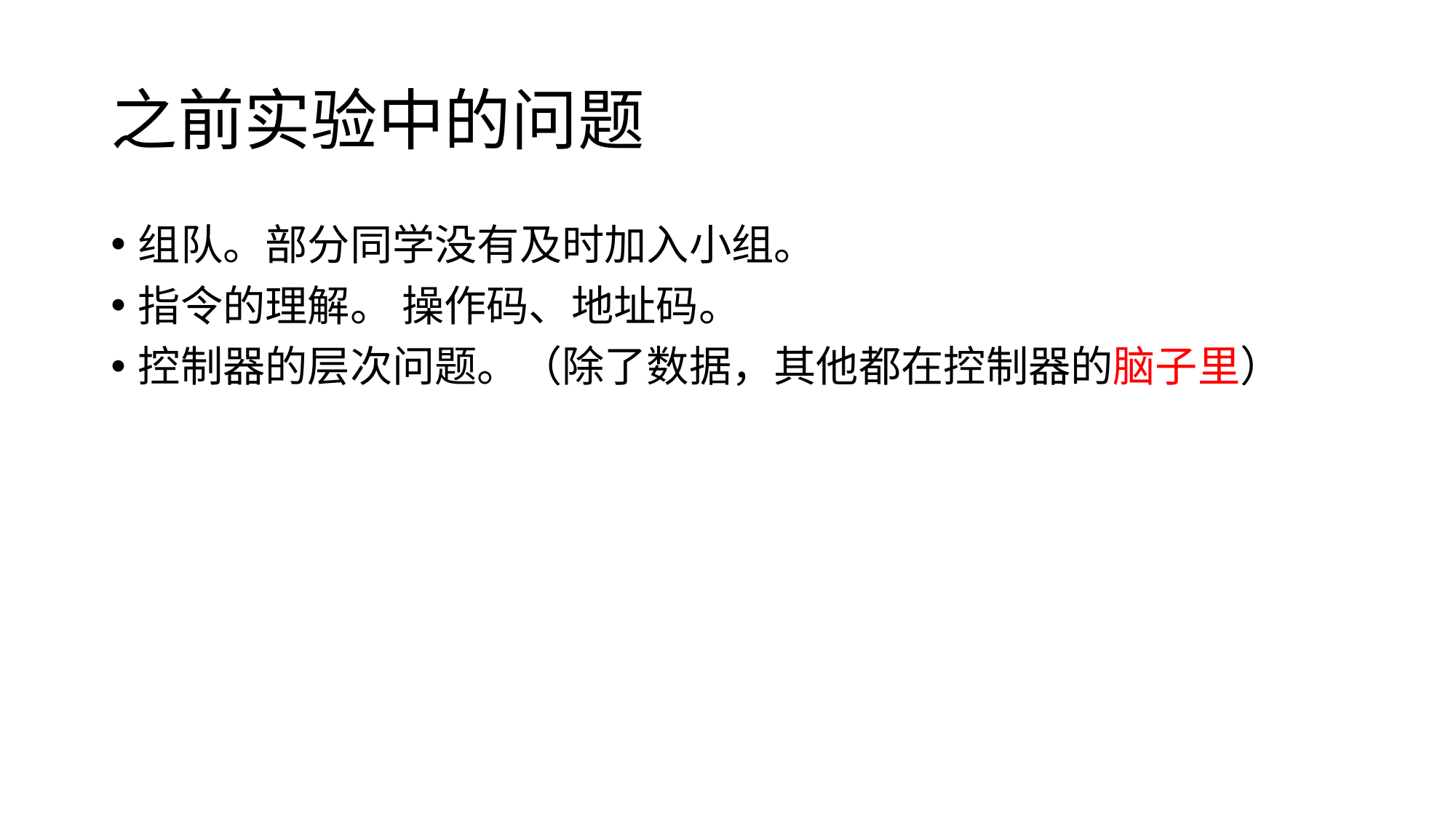

# 之前实验中的问题
组队。部分同学没有及时加入小组。
指令的理解。 操作码、地址码。
控制器的层次问题。（除了数据，其他都在控制器的脑子里）